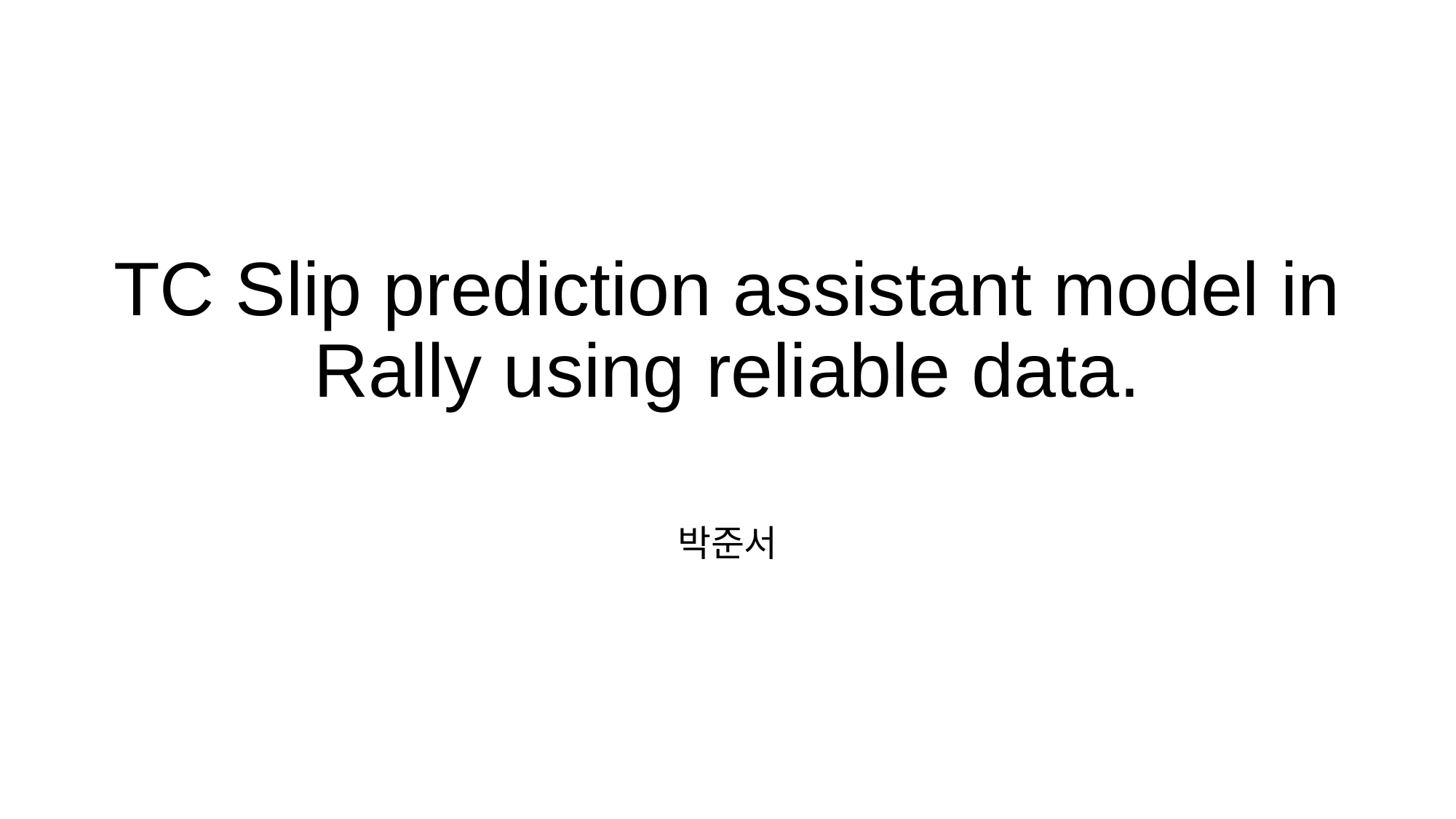

# TC Slip prediction assistant model in Rally using reliable data.
박준서